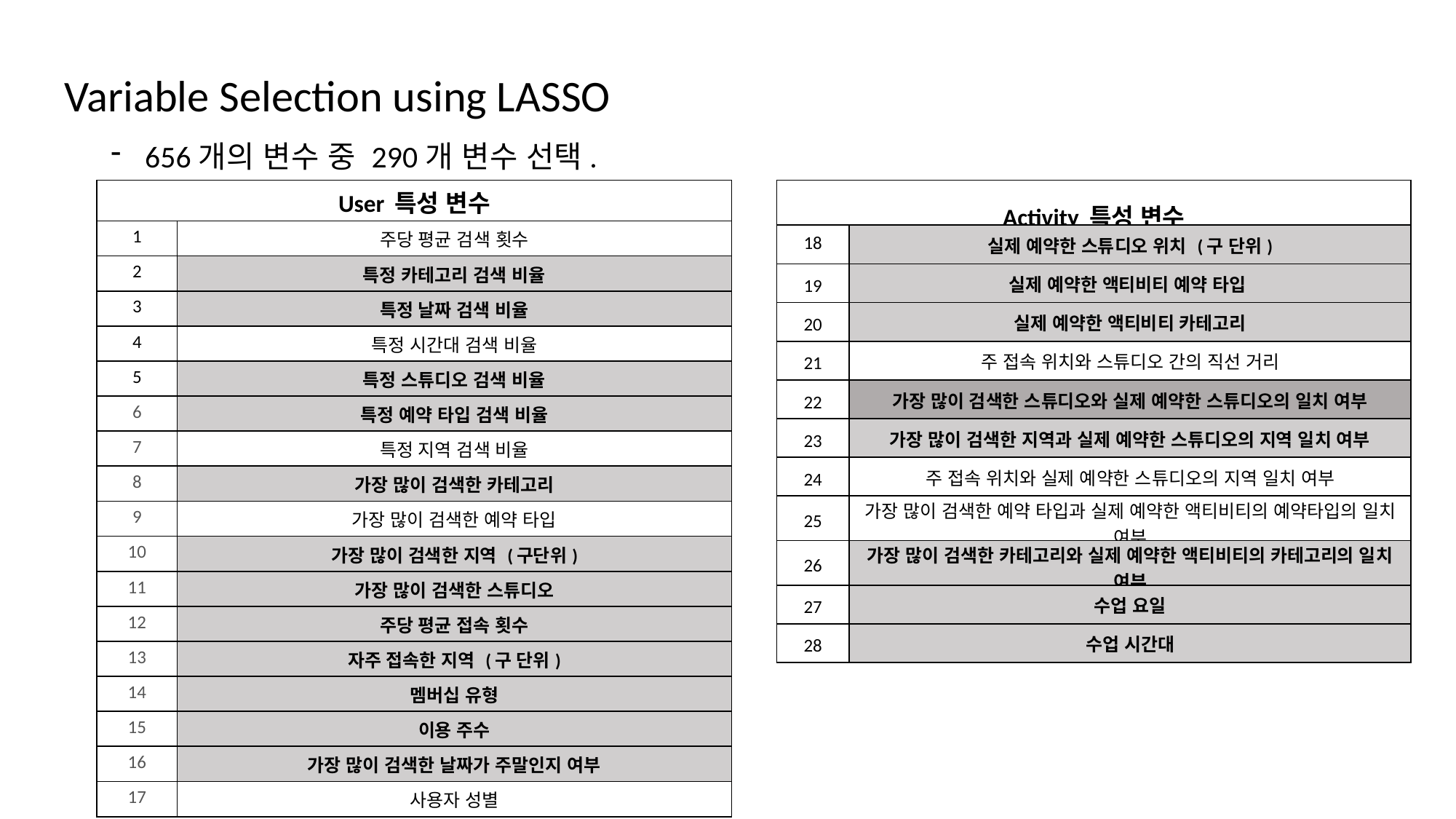

# Variable Selection using LASSO
656개의 변수 중 290개 변수 선택.
| User 특성 변수 |  |
| --- | --- |
| 1 | 주당 평균 검색 횟수 |
| 2 | 특정 카테고리 검색 비율 |
| 3 | 특정 날짜 검색 비율 |
| 4 | 특정 시간대 검색 비율 |
| 5 | 특정 스튜디오 검색 비율 |
| 6 | 특정 예약 타입 검색 비율 |
| 7 | 특정 지역 검색 비율 |
| 8 | 가장 많이 검색한 카테고리 |
| 9 | 가장 많이 검색한 예약 타입 |
| 10 | 가장 많이 검색한 지역 (구단위) |
| 11 | 가장 많이 검색한 스튜디오 |
| 12 | 주당 평균 접속 횟수 |
| 13 | 자주 접속한 지역 (구 단위) |
| 14 | 멤버십 유형 |
| 15 | 이용 주수 |
| 16 | 가장 많이 검색한 날짜가 주말인지 여부 |
| 17 | 사용자 성별 |
| Activity 특성 변수 |  |
| --- | --- |
| 18 | 실제 예약한 스튜디오 위치 (구 단위) |
| 19 | 실제 예약한 액티비티 예약 타입 |
| 20 | 실제 예약한 액티비티 카테고리 |
| 21 | 주 접속 위치와 스튜디오 간의 직선 거리 |
| 22 | 가장 많이 검색한 스튜디오와 실제 예약한 스튜디오의 일치 여부 |
| 23 | 가장 많이 검색한 지역과 실제 예약한 스튜디오의 지역 일치 여부 |
| 24 | 주 접속 위치와 실제 예약한 스튜디오의 지역 일치 여부 |
| 25 | 가장 많이 검색한 예약 타입과 실제 예약한 액티비티의 예약타입의 일치 여부 |
| 26 | 가장 많이 검색한 카테고리와 실제 예약한 액티비티의 카테고리의 일치 여부 |
| 27 | 수업 요일 |
| 28 | 수업 시간대 |